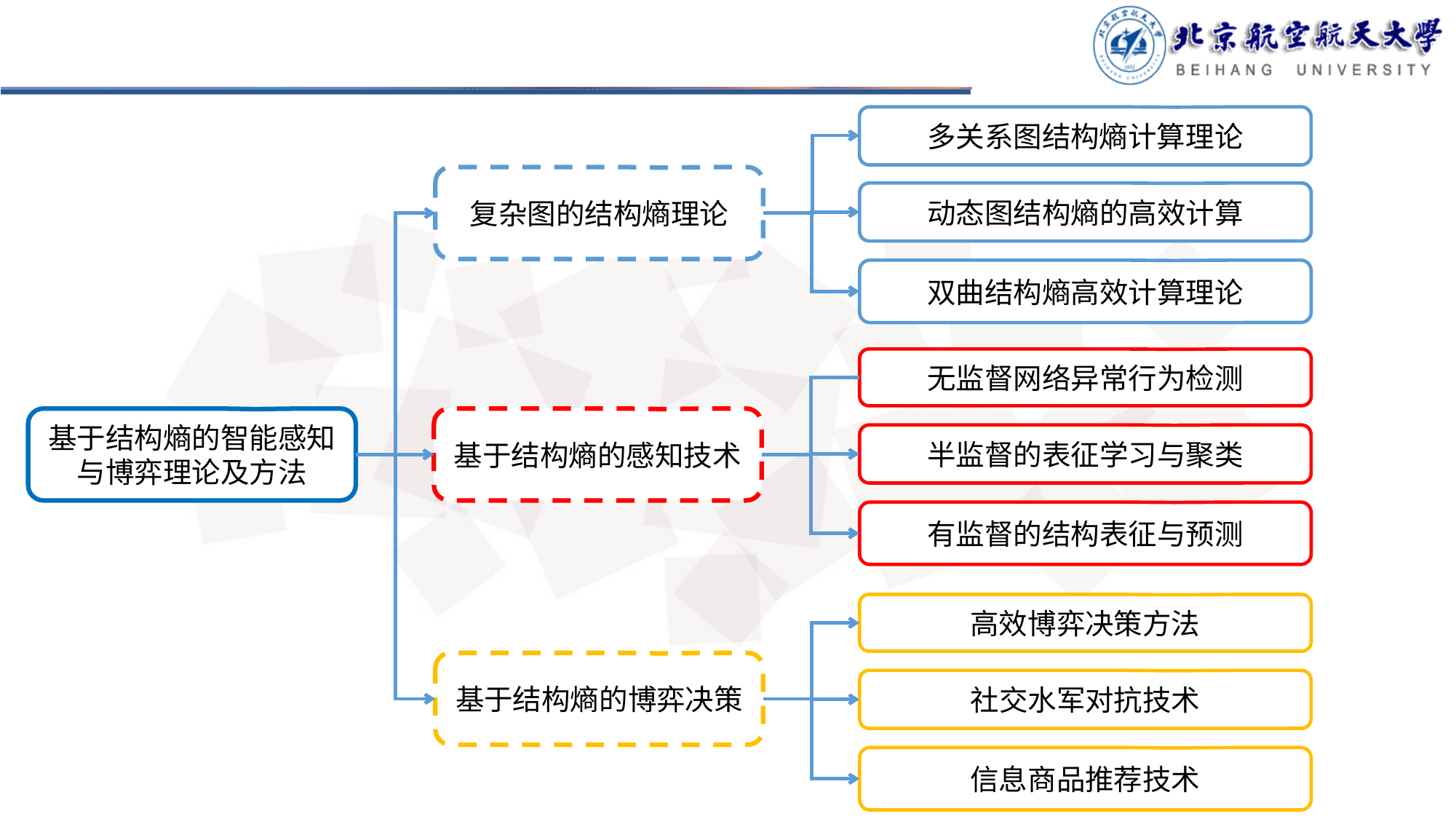

多关系图结构熵计算理论
复杂图的结构熵理论
动态图结构熵的高效计算
双曲结构熵高效计算理论
无监督网络异常行为检测
基于结构熵的智能感知与博弈理论及方法
基于结构熵的感知技术
半监督的表征学习与聚类
有监督的结构表征与预测
高效博弈决策方法
基于结构熵的博弈决策
社交水军对抗技术
信息商品推荐技术